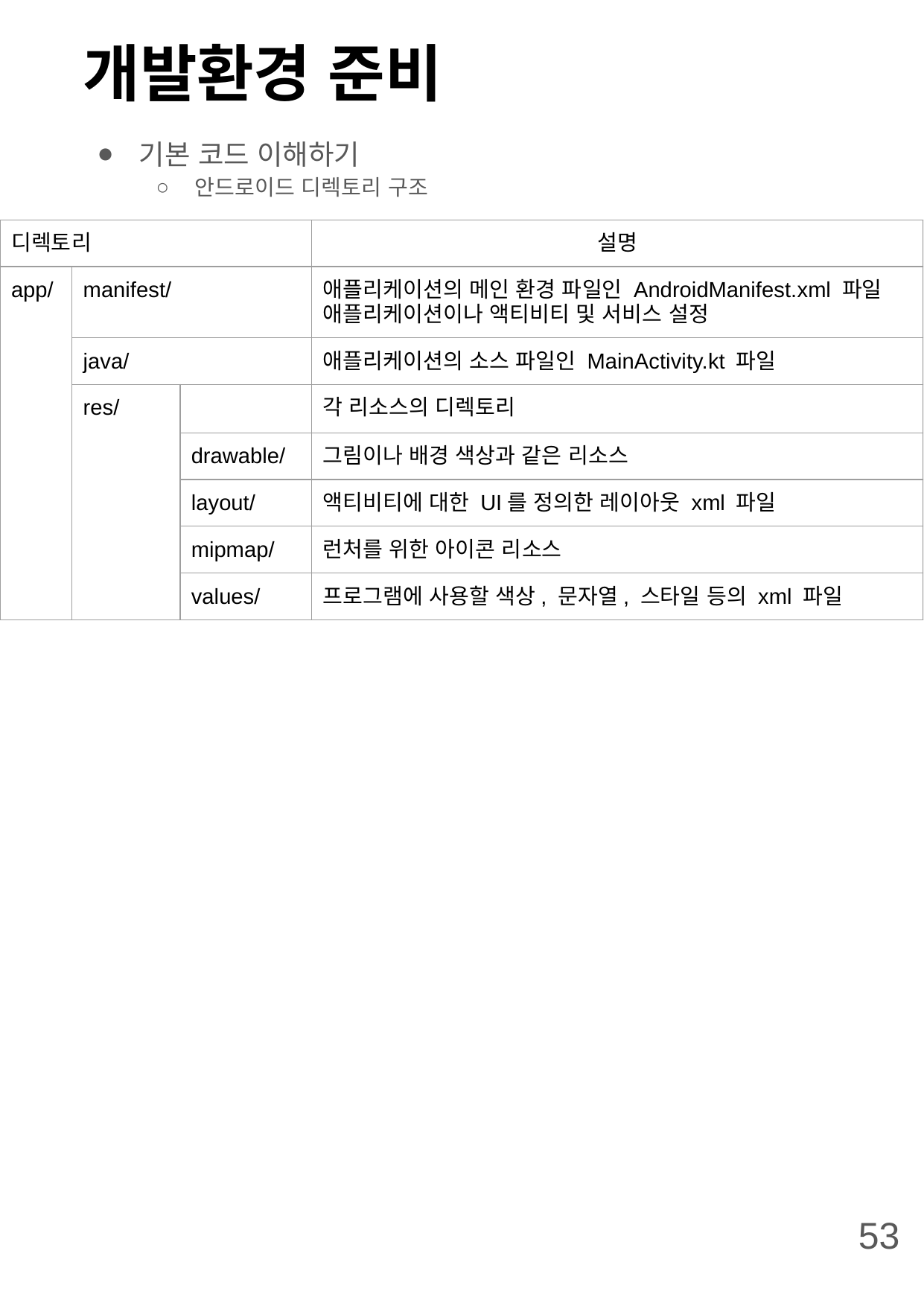

# 개발환경 준비
기본 코드 이해하기
안드로이드 디렉토리 구조

| 디렉토리 |  |  | 설명 |
| --- | --- | --- | --- |
| app/ | manifest/ |  | 애플리케이션의 메인 환경 파일인 AndroidManifest.xml 파일 애플리케이션이나 액티비티 및 서비스 설정 |
|  | java/ |  | 애플리케이션의 소스 파일인 MainActivity.kt 파일 |
|  | res/ |  | 각 리소스의 디렉토리 |
|  |  | drawable/ | 그림이나 배경 색상과 같은 리소스 |
|  |  | layout/ | 액티비티에 대한 UI를 정의한 레이아웃 xml 파일 |
|  |  | mipmap/ | 런처를 위한 아이콘 리소스 |
|  |  | values/ | 프로그램에 사용할 색상, 문자열, 스타일 등의 xml 파일 |
53